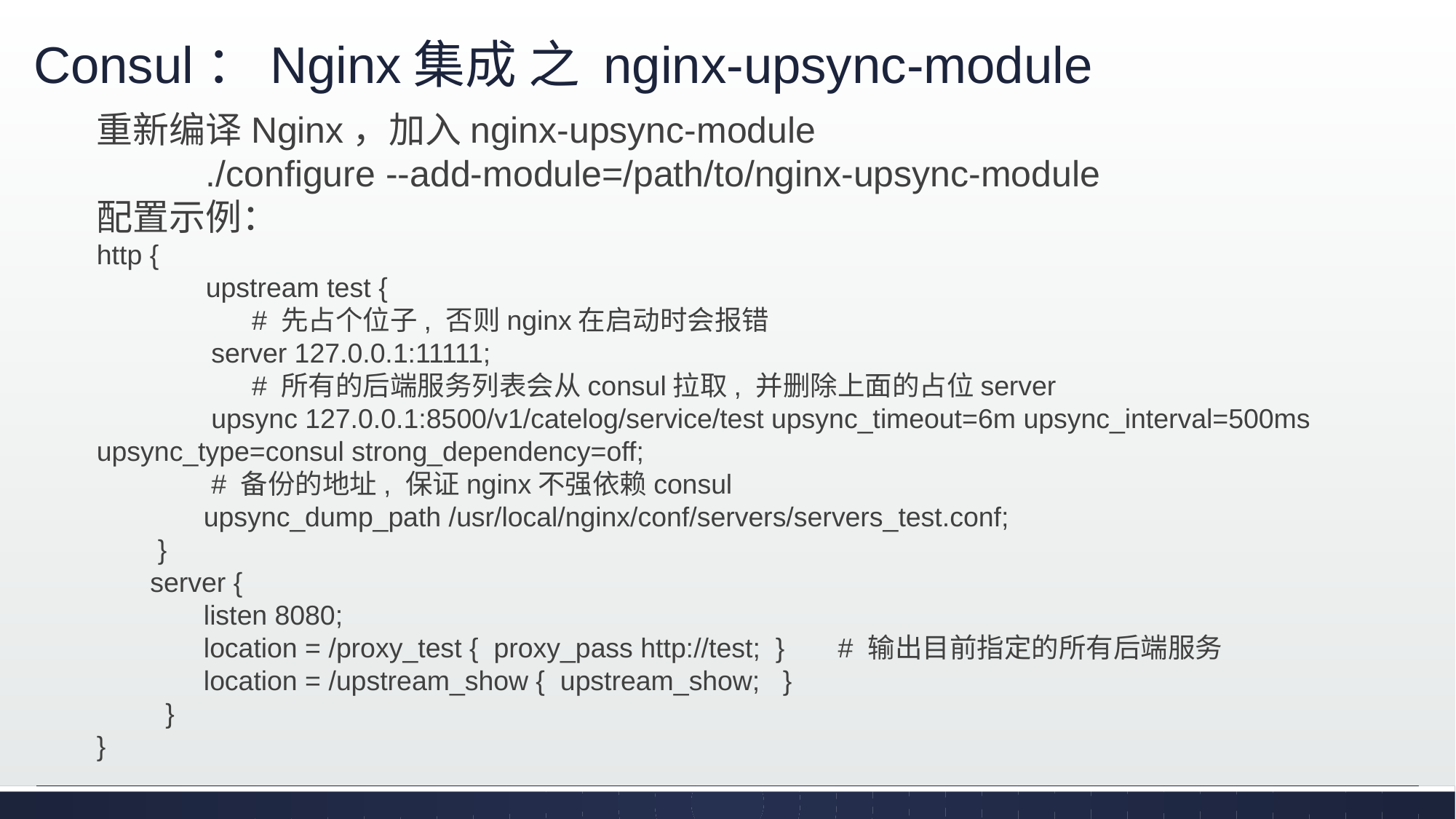

# Consul：Nginx集成 之 nginx-upsync-module
重新编译Nginx，加入nginx-upsync-module
	./configure --add-module=/path/to/nginx-upsync-module
配置示例：
http {
	upstream test {
	      # 先占个位子, 否则nginx在启动时会报错
               server 127.0.0.1:11111;
	      # 所有的后端服务列表会从consul拉取, 并删除上面的占位server
               upsync 127.0.0.1:8500/v1/catelog/service/test upsync_timeout=6m upsync_interval=500ms upsync_type=consul strong_dependency=off;
               # 备份的地址, 保证nginx不强依赖consul
              upsync_dump_path /usr/local/nginx/conf/servers/servers_test.conf;
        }
       server {
              listen 8080;
              location = /proxy_test {  proxy_pass http://test;  }       # 输出目前指定的所有后端服务
              location = /upstream_show {  upstream_show;   }
         }
}